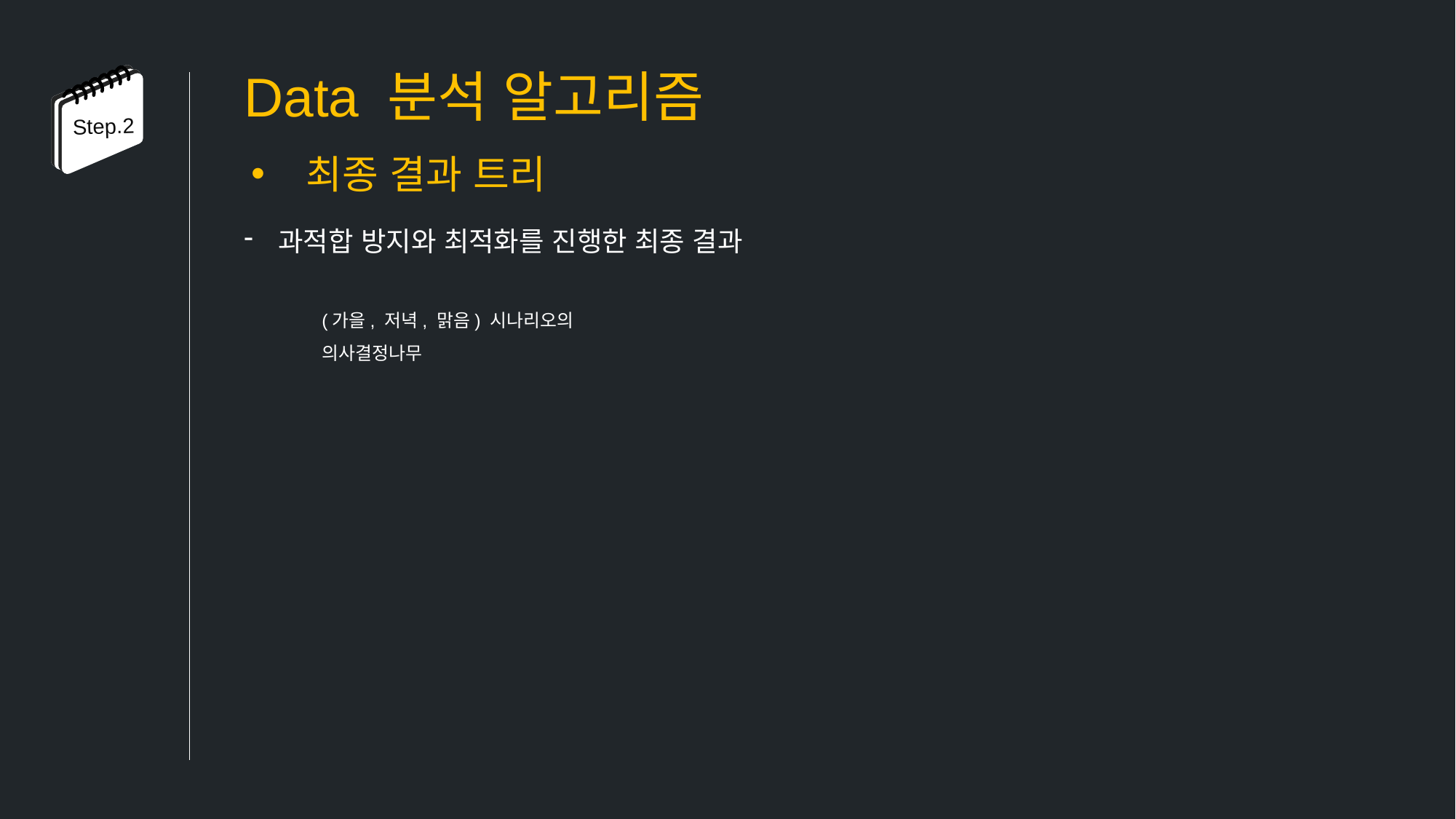

Data 분석 알고리즘

Step.2
최종 결과 트리
과적합 방지와 최적화를 진행한 최종 결과
(가을, 저녁, 맑음) 시나리오의 의사결정나무